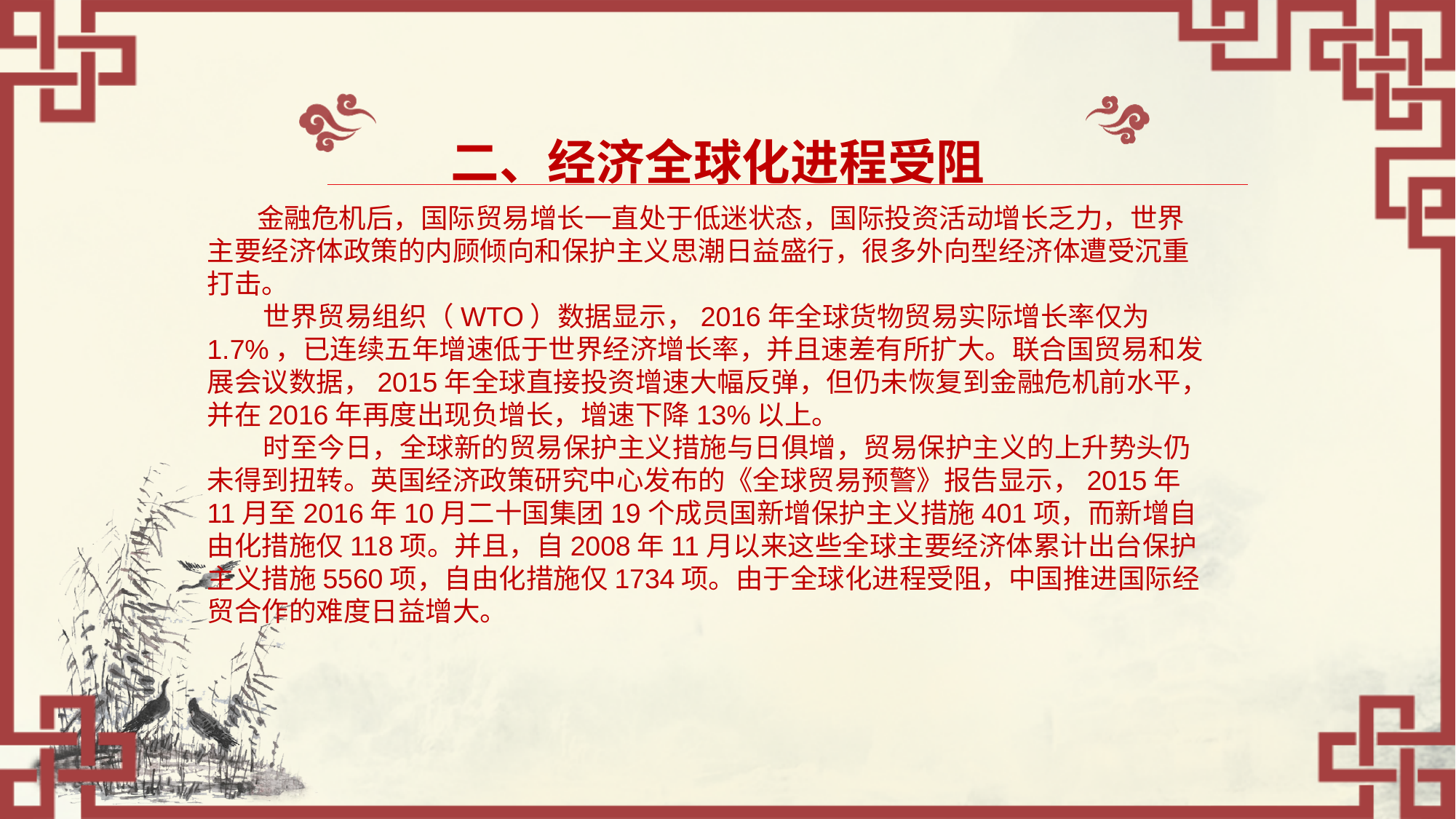

二、经济全球化进程受阻
       金融危机后，国际贸易增长一直处于低迷状态，国际投资活动增长乏力，世界主要经济体政策的内顾倾向和保护主义思潮日益盛行，很多外向型经济体遭受沉重打击。
        世界贸易组织（WTO）数据显示，2016年全球货物贸易实际增长率仅为1.7%，已连续五年增速低于世界经济增长率，并且速差有所扩大。联合国贸易和发展会议数据，2015年全球直接投资增速大幅反弹，但仍未恢复到金融危机前水平，并在2016年再度出现负增长，增速下降13%以上。
        时至今日，全球新的贸易保护主义措施与日俱增，贸易保护主义的上升势头仍未得到扭转。英国经济政策研究中心发布的《全球贸易预警》报告显示，2015年11月至2016年10月二十国集团19个成员国新增保护主义措施401项，而新增自由化措施仅118项。并且，自2008年11月以来这些全球主要经济体累计出台保护主义措施5560项，自由化措施仅1734项。由于全球化进程受阻，中国推进国际经贸合作的难度日益增大。